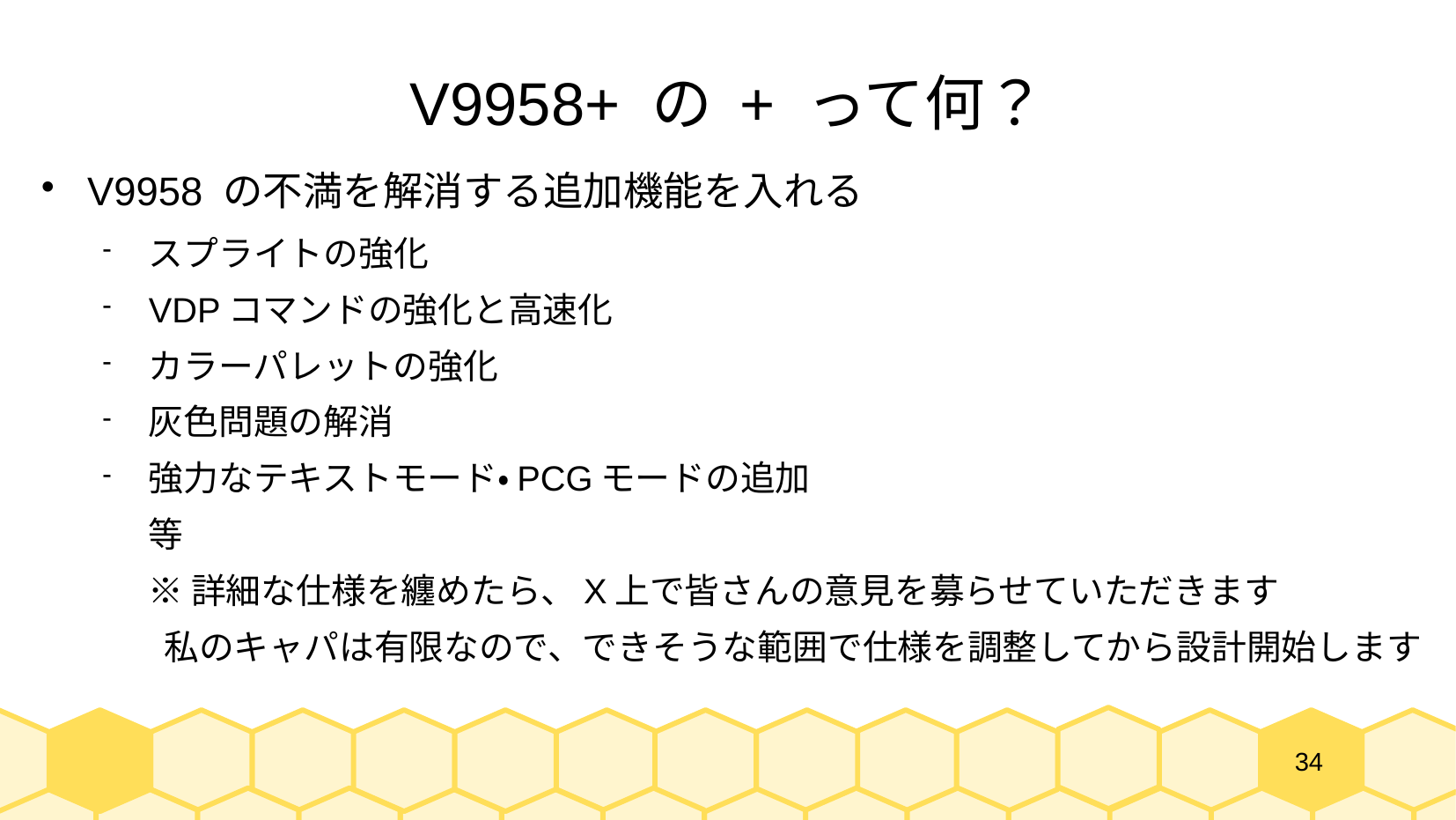

# V9958+ の + って何？
V9958 の不満を解消する追加機能を入れる
スプライトの強化
VDPコマンドの強化と高速化
カラーパレットの強化
灰色問題の解消
強力なテキストモード・PCGモードの追加
等
※詳細な仕様を纏めたら、X上で皆さんの意見を募らせていただきます
 私のキャパは有限なので、できそうな範囲で仕様を調整してから設計開始します
34